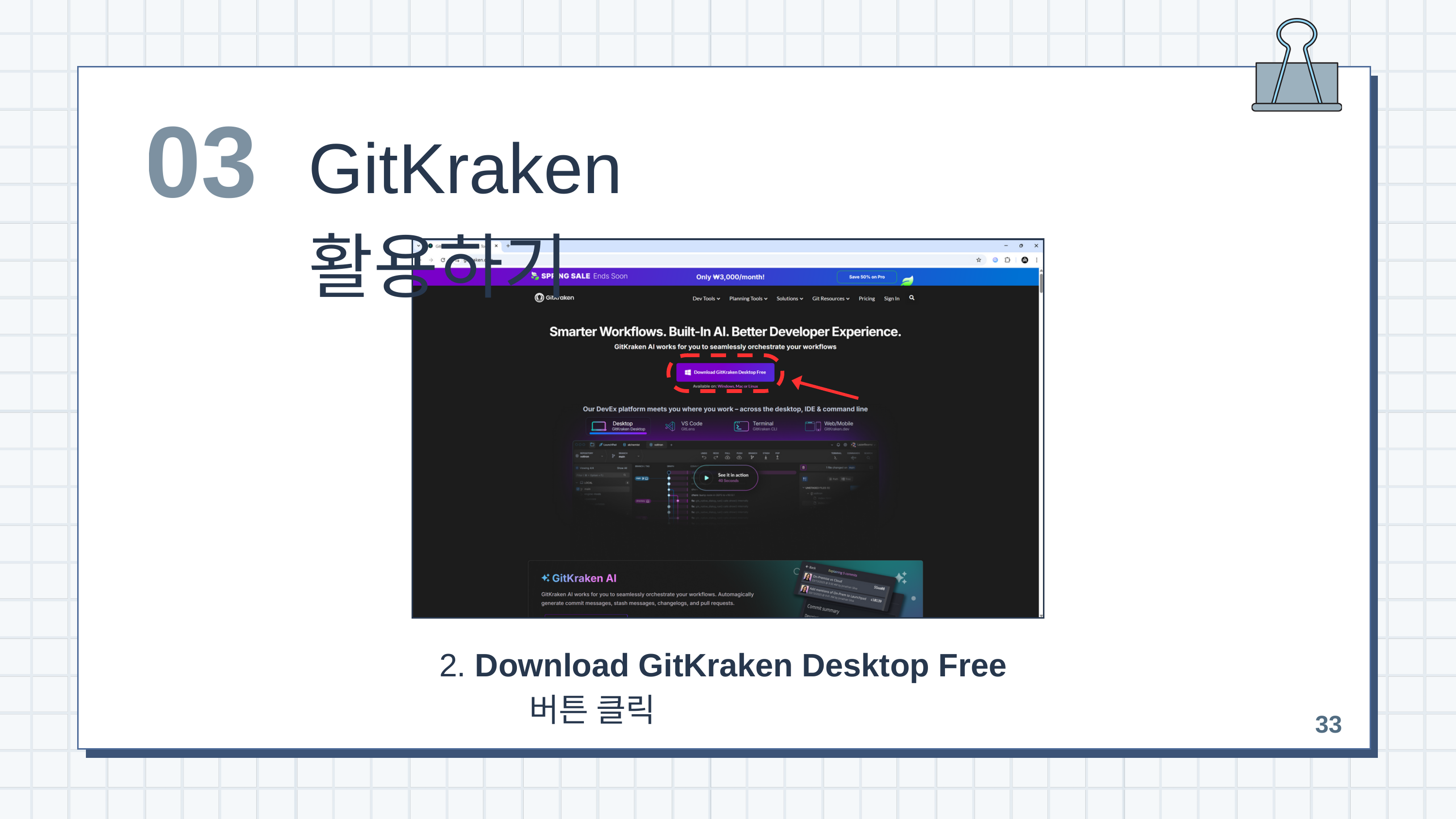

03
GitKraken 활용하기

   2. Download GitKraken Desktop Free
               버튼 클릭
33